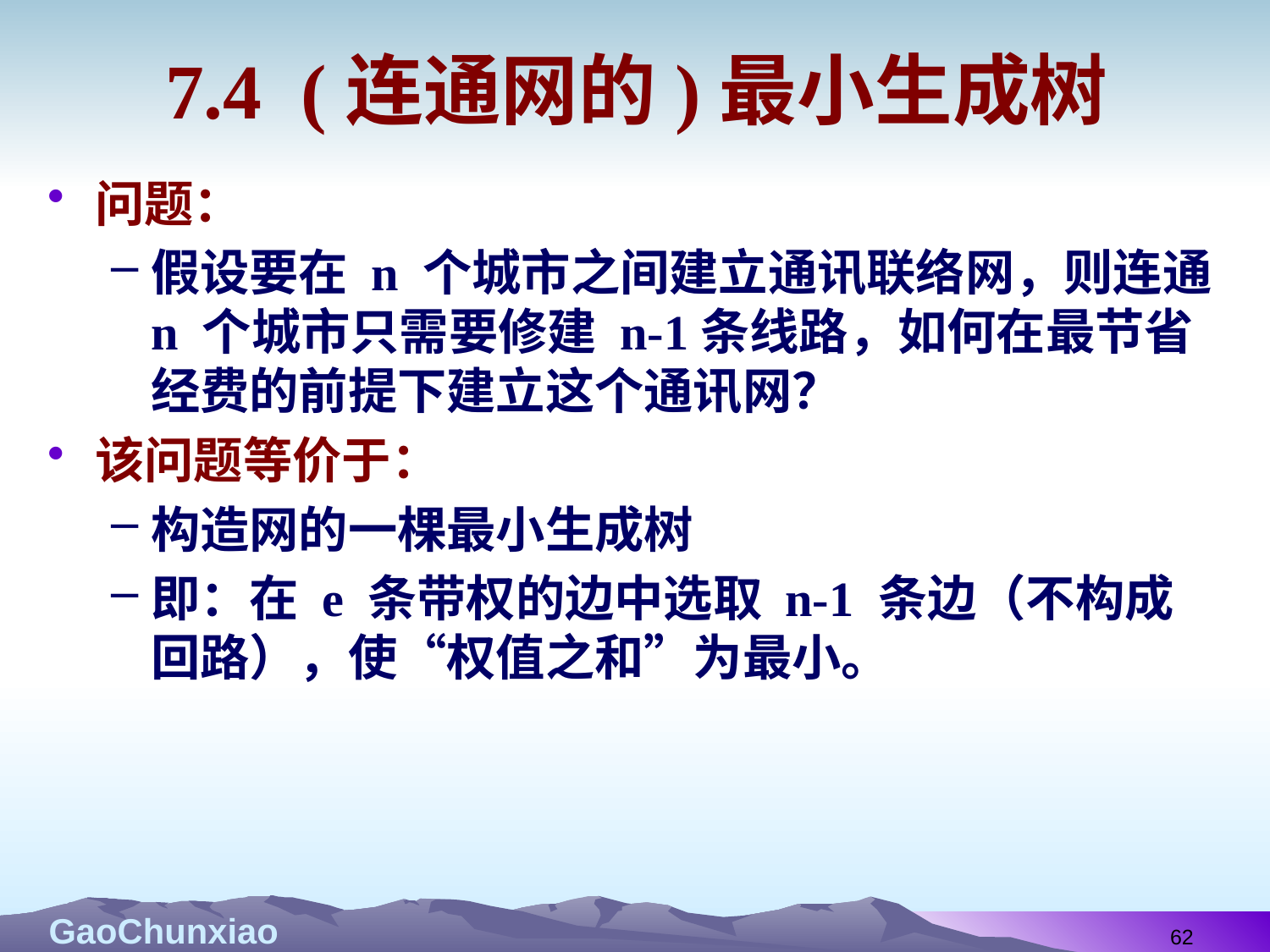

# 7.4  (连通网的)最小生成树
问题：
假设要在 n 个城市之间建立通讯联络网，则连通 n 个城市只需要修建 n-1条线路，如何在最节省经费的前提下建立这个通讯网？
该问题等价于：
构造网的一棵最小生成树
即：在 e 条带权的边中选取 n-1 条边（不构成回路），使“权值之和”为最小。
62